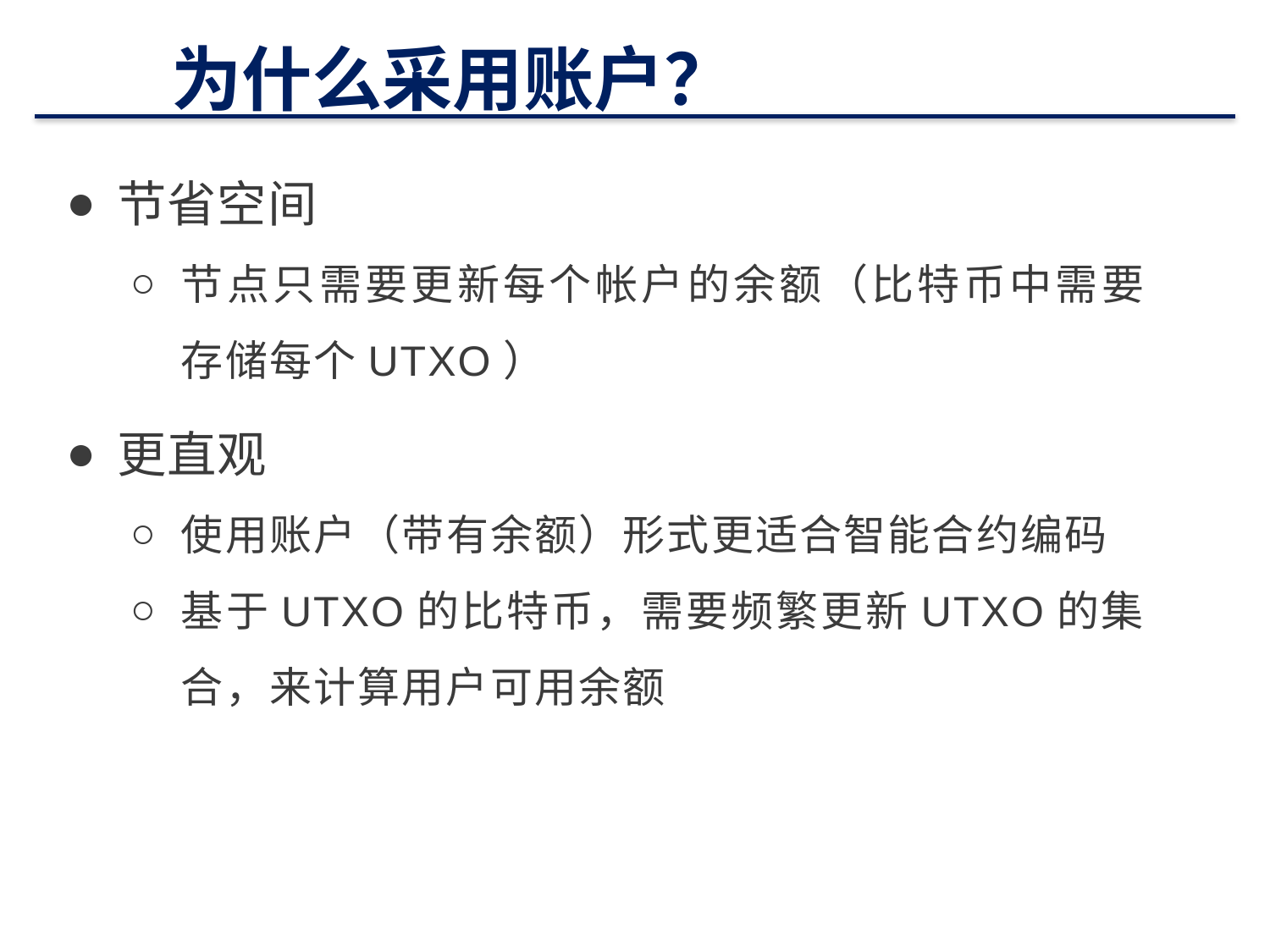

# 为什么采用账户？
节省空间
节点只需要更新每个帐户的余额（比特币中需要存储每个UTXO）
更直观
使用账户（带有余额）形式更适合智能合约编码
基于UTXO的比特币，需要频繁更新UTXO的集合，来计算用户可用余额